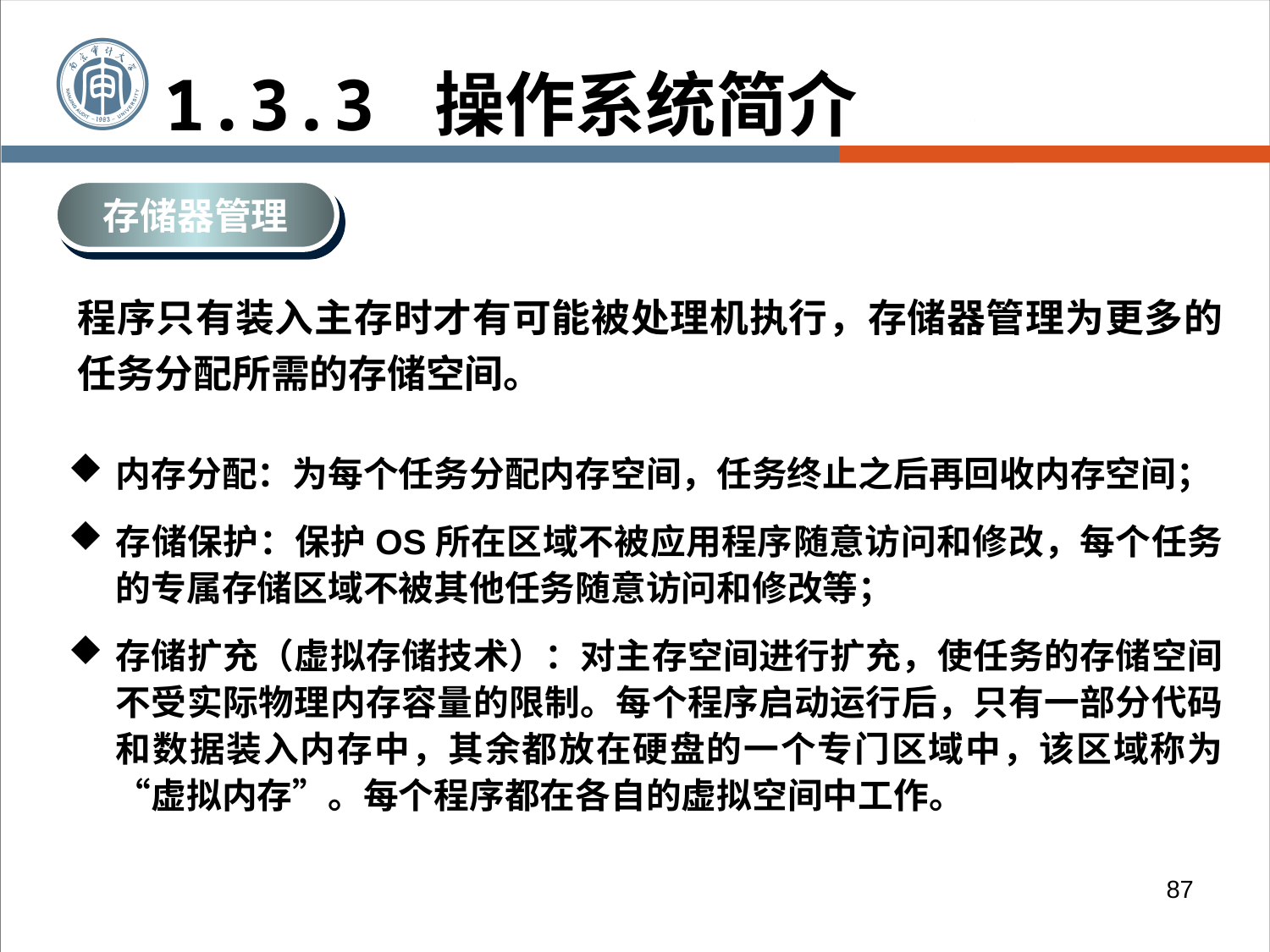

1.3.3 操作系统简介
存储器管理
程序只有装入主存时才有可能被处理机执行，存储器管理为更多的任务分配所需的存储空间。
内存分配
内存分配：为每个任务分配内存空间，任务终止之后再回收内存空间；
存储保护：保护OS所在区域不被应用程序随意访问和修改，每个任务的专属存储区域不被其他任务随意访问和修改等；
存储扩充（虚拟存储技术）：对主存空间进行扩充，使任务的存储空间不受实际物理内存容量的限制。每个程序启动运行后，只有一部分代码和数据装入内存中，其余都放在硬盘的一个专门区域中，该区域称为“虚拟内存”。每个程序都在各自的虚拟空间中工作。
存储扩充
87